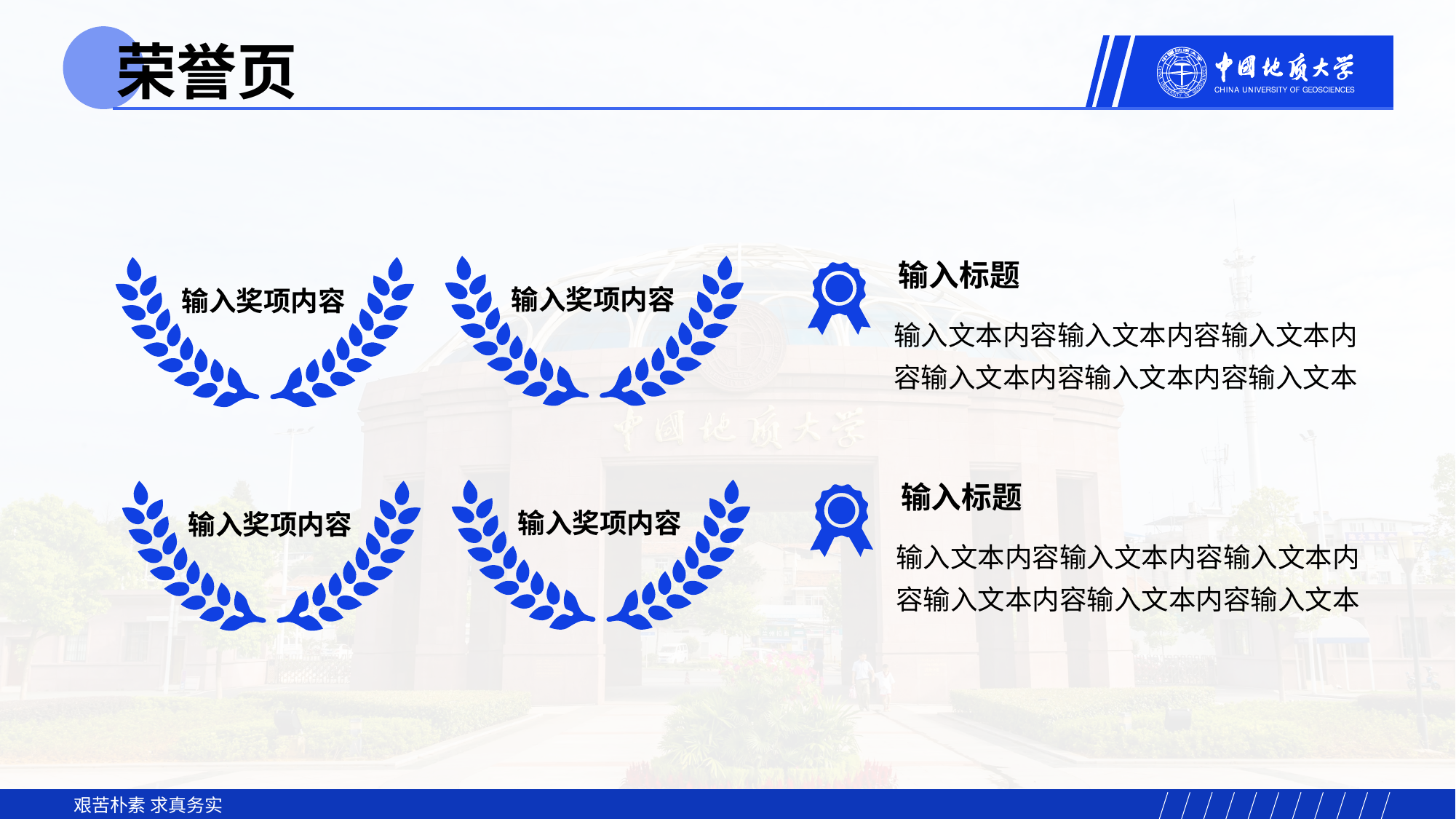

荣誉页
输入标题
输入文本内容输入文本内容输入文本内容输入文本内容输入文本内容输入文本

输入奖项内容

输入奖项内容
输入标题
输入文本内容输入文本内容输入文本内容输入文本内容输入文本内容输入文本

输入奖项内容

输入奖项内容